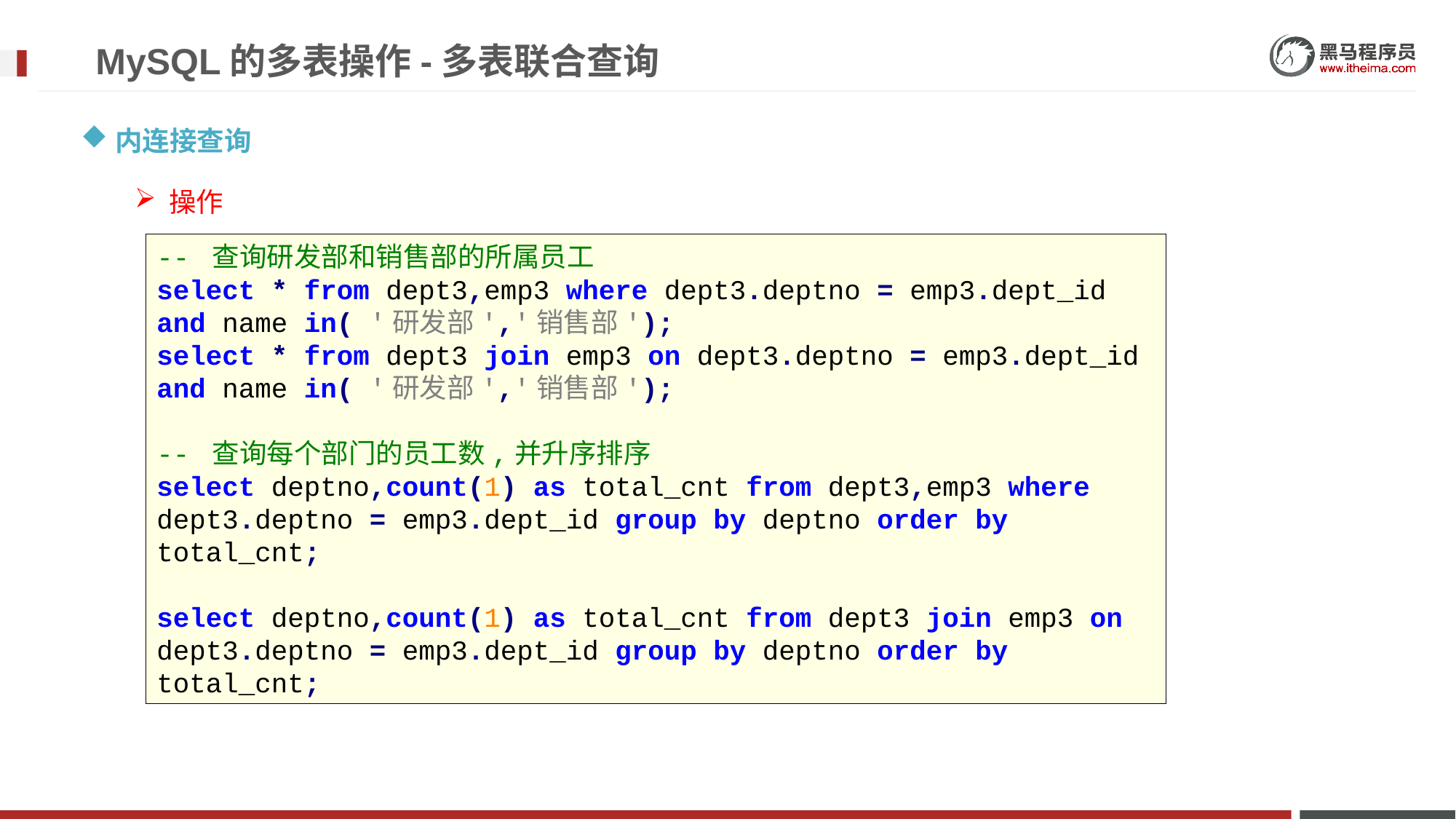

# MySQL的多表操作-多表联合查询
内连接查询
操作
-- 查询研发部和销售部的所属员工
select * from dept3,emp3 where dept3.deptno = emp3.dept_id and name in( '研发部','销售部');
select * from dept3 join emp3 on dept3.deptno = emp3.dept_id and name in( '研发部','销售部');

-- 查询每个部门的员工数,并升序排序
select deptno,count(1) as total_cnt from dept3,emp3 where dept3.deptno = emp3.dept_id group by deptno order by total_cnt;

select deptno,count(1) as total_cnt from dept3 join emp3 on dept3.deptno = emp3.dept_id group by deptno order by total_cnt;